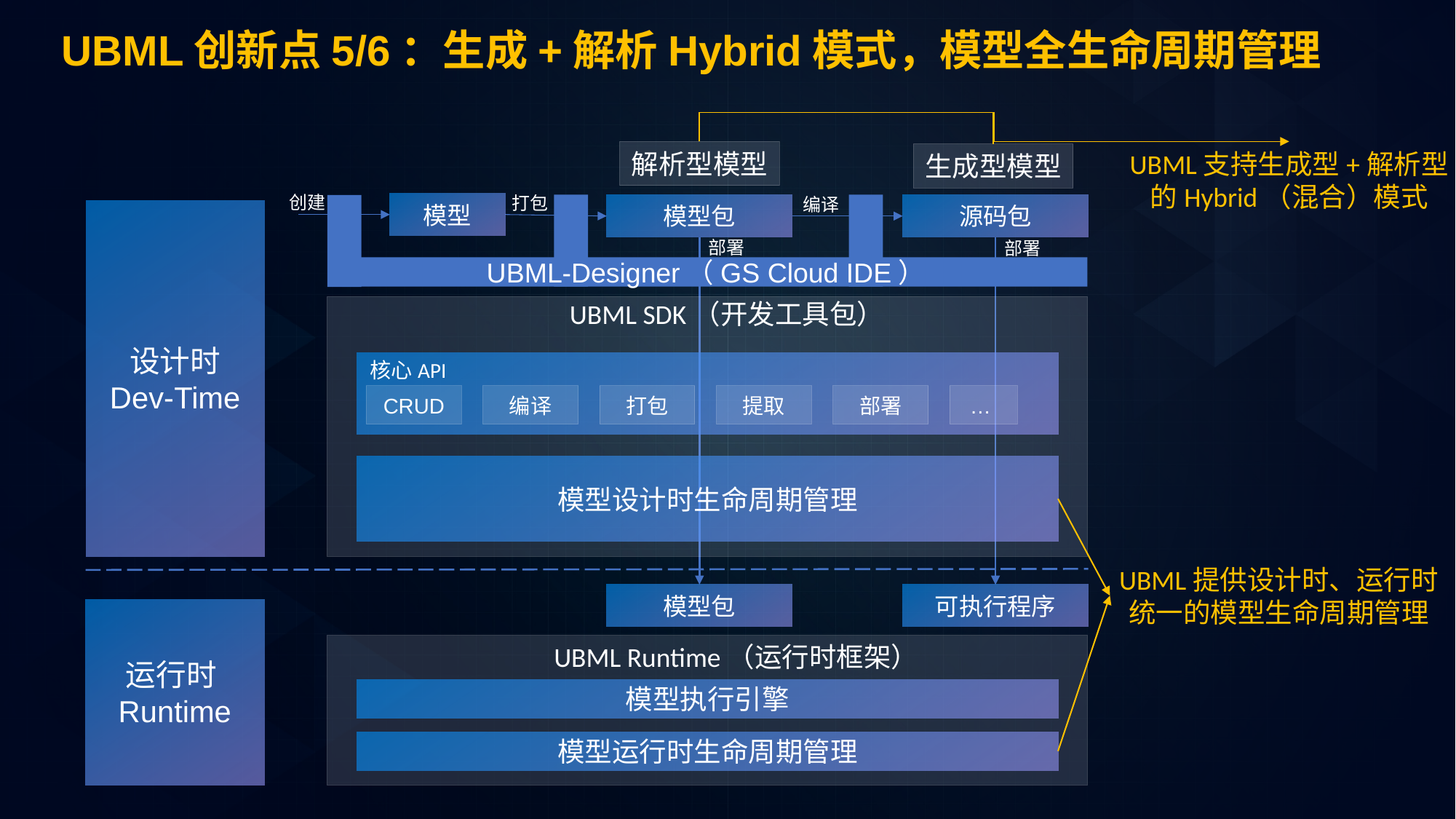

UBML创新点5/6：生成+解析Hybrid模式，模型全生命周期管理
UBML支持生成型+解析型
的Hybrid（混合）模式
解析型模型
生成型模型
创建
模型
打包
编译

UBML-Designer（GS Cloud IDE）
模型包
源码包
设计时
Dev-Time
部署
部署
UBML SDK（开发工具包）

核心API

CRUD
编译
打包
提取
部署
…
模型设计时生命周期管理
UBML提供设计时、运行时
统一的模型生命周期管理
模型包
可执行程序
运行时Runtime
UBML Runtime（运行时框架）

模型执行引擎
模型运行时生命周期管理